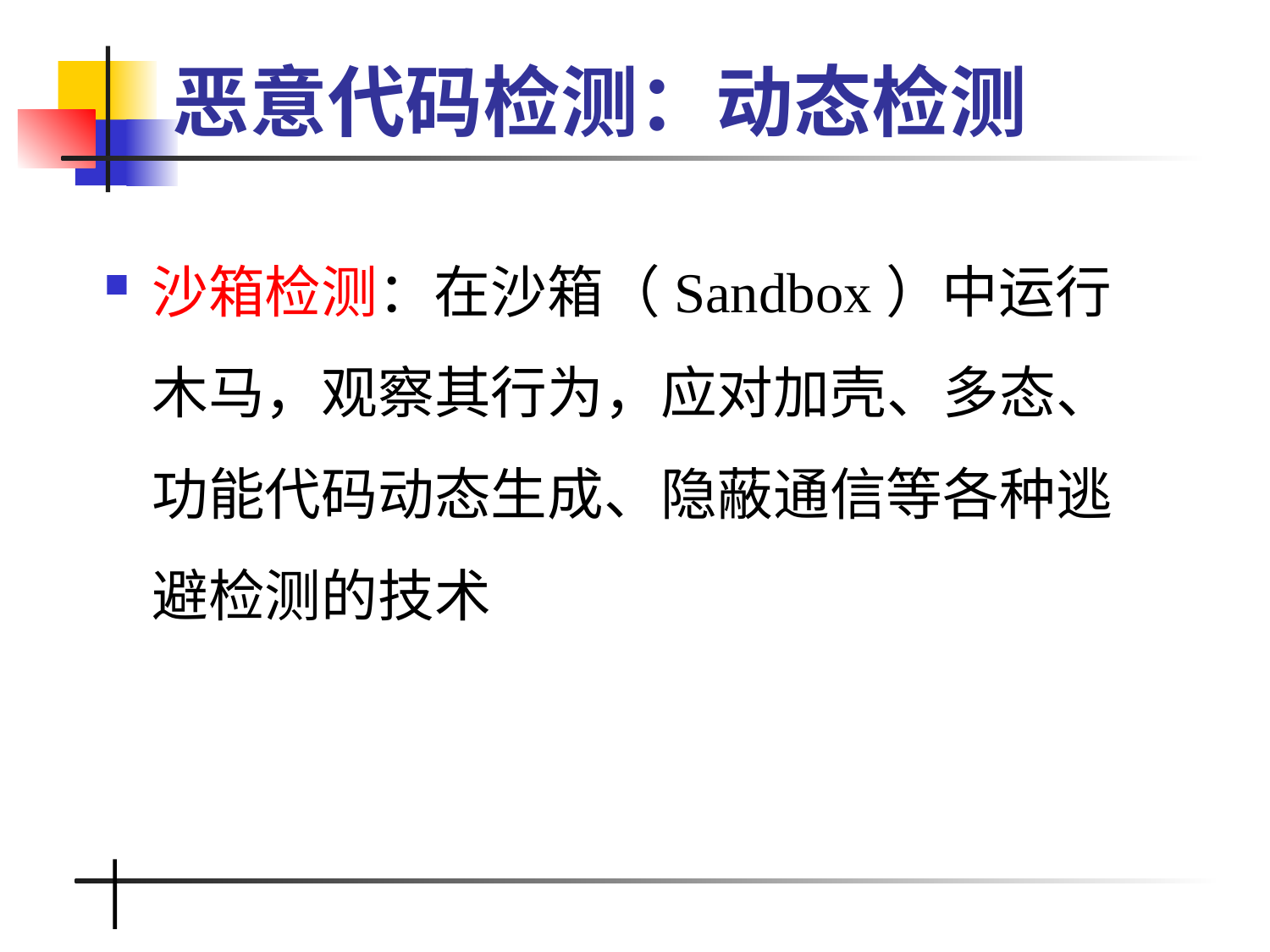

# 恶意代码检测：动态检测
沙箱检测：在沙箱（Sandbox）中运行木马，观察其行为，应对加壳、多态、功能代码动态生成、隐蔽通信等各种逃避检测的技术